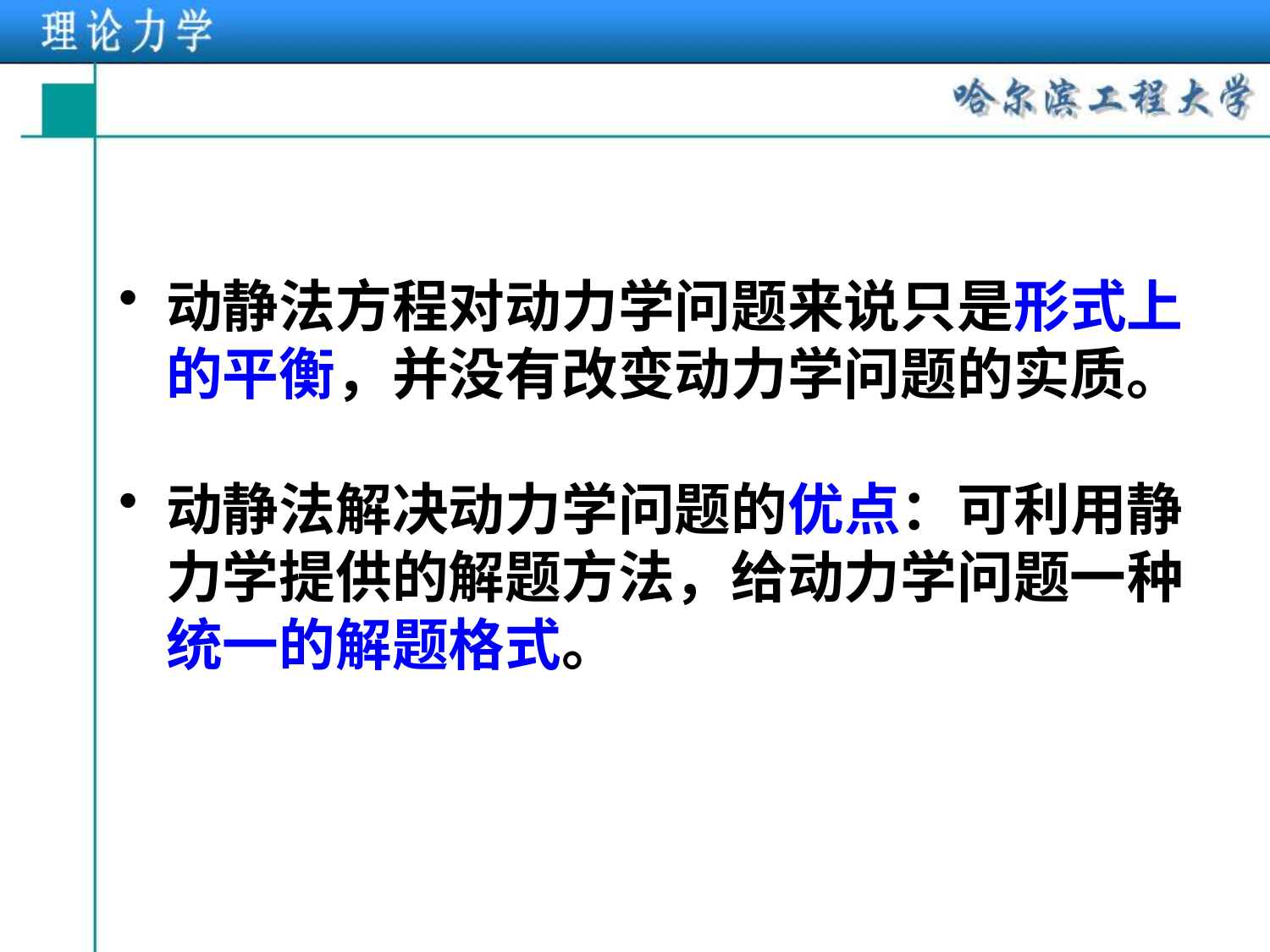

动静法方程对动力学问题来说只是形式上的平衡，并没有改变动力学问题的实质。

动静法解决动力学问题的优点：可利用静力学提供的解题方法，给动力学问题一种统一的解题格式。